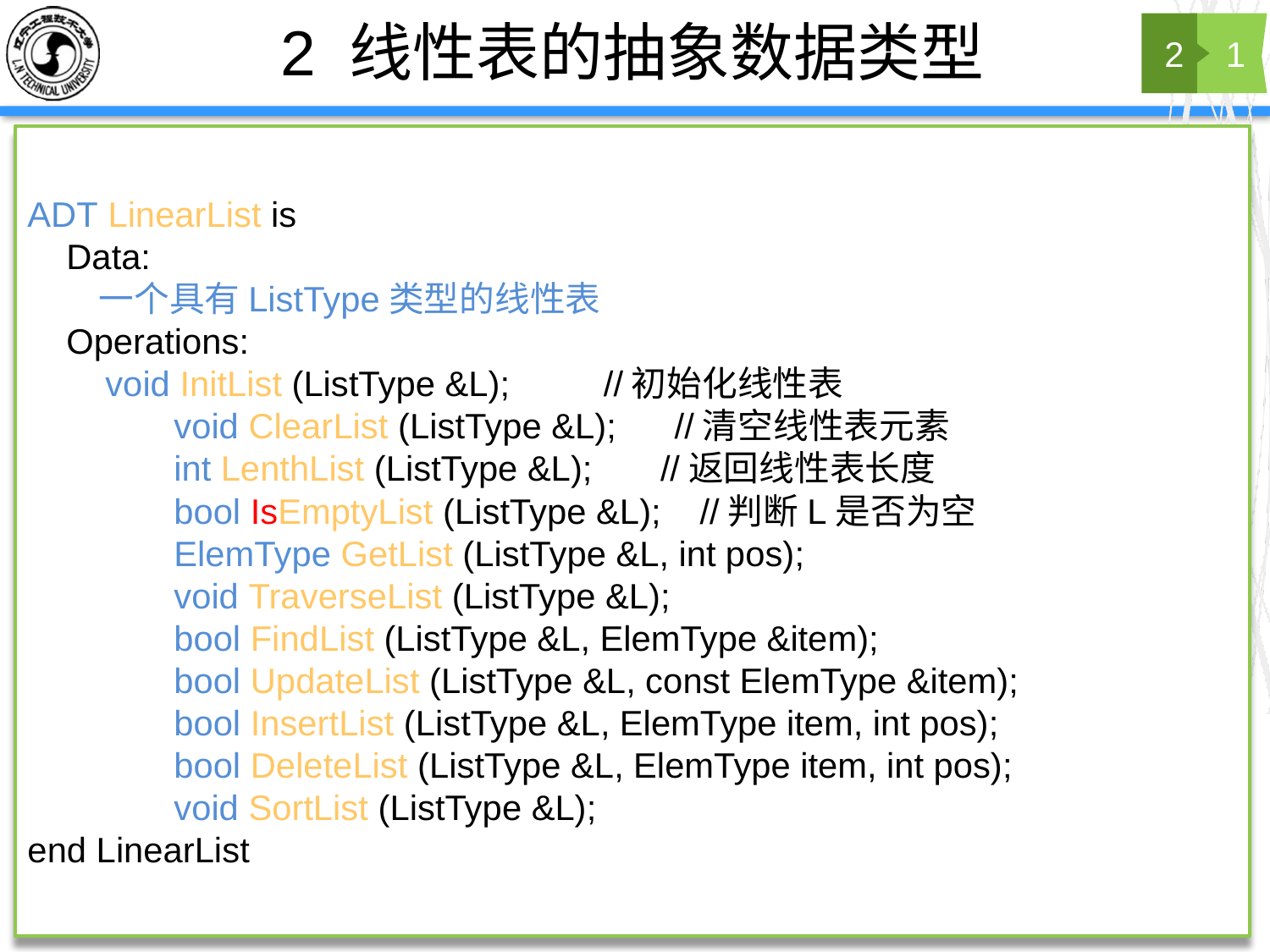

# 2 线性表的抽象数据类型
2
1
ADT LinearList is
    Data:
        一个具有ListType类型的线性表
    Operations:
        void InitList (ListType &L);	       //初始化线性表
	  void ClearList (ListType &L);      //清空线性表元素
	  int LenthList (ListType &L);       //返回线性表长度
	  bool IsEmptyList (ListType &L);    //判断L是否为空
	  ElemType GetList (ListType &L, int pos);
	  void TraverseList (ListType &L);
	  bool FindList (ListType &L, ElemType &item);
	  bool UpdateList (ListType &L, const ElemType &item);
	  bool InsertList (ListType &L, ElemType item, int pos);
	  bool DeleteList (ListType &L, ElemType item, int pos);
	  void SortList (ListType &L);
end LinearList